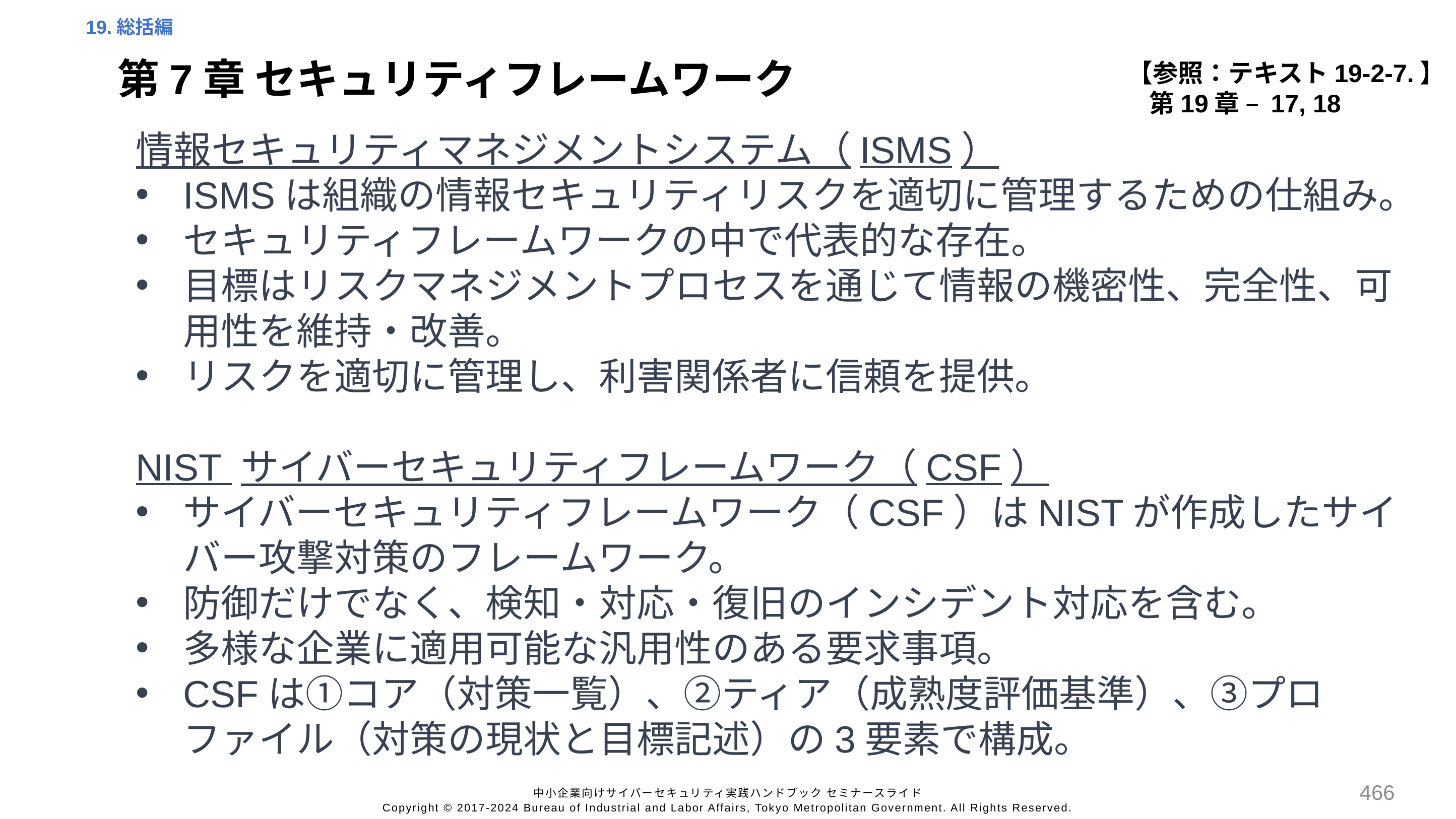

19.総括編
【参照：テキスト19-2-7.】
第19章 – 17, 18
第7章 セキュリティフレームワーク
情報セキュリティマネジメントシステム（ISMS）
ISMSは組織の情報セキュリティリスクを適切に管理するための仕組み。
セキュリティフレームワークの中で代表的な存在。
目標はリスクマネジメントプロセスを通じて情報の機密性、完全性、可用性を維持・改善。
リスクを適切に管理し、利害関係者に信頼を提供。

NIST サイバーセキュリティフレームワーク（CSF）
サイバーセキュリティフレームワーク（CSF）はNISTが作成したサイバー攻撃対策のフレームワーク。
防御だけでなく、検知・対応・復旧のインシデント対応を含む。
多様な企業に適用可能な汎用性のある要求事項。
CSFは①コア（対策一覧）、②ティア（成熟度評価基準）、③プロファイル（対策の現状と目標記述）の3要素で構成。
466